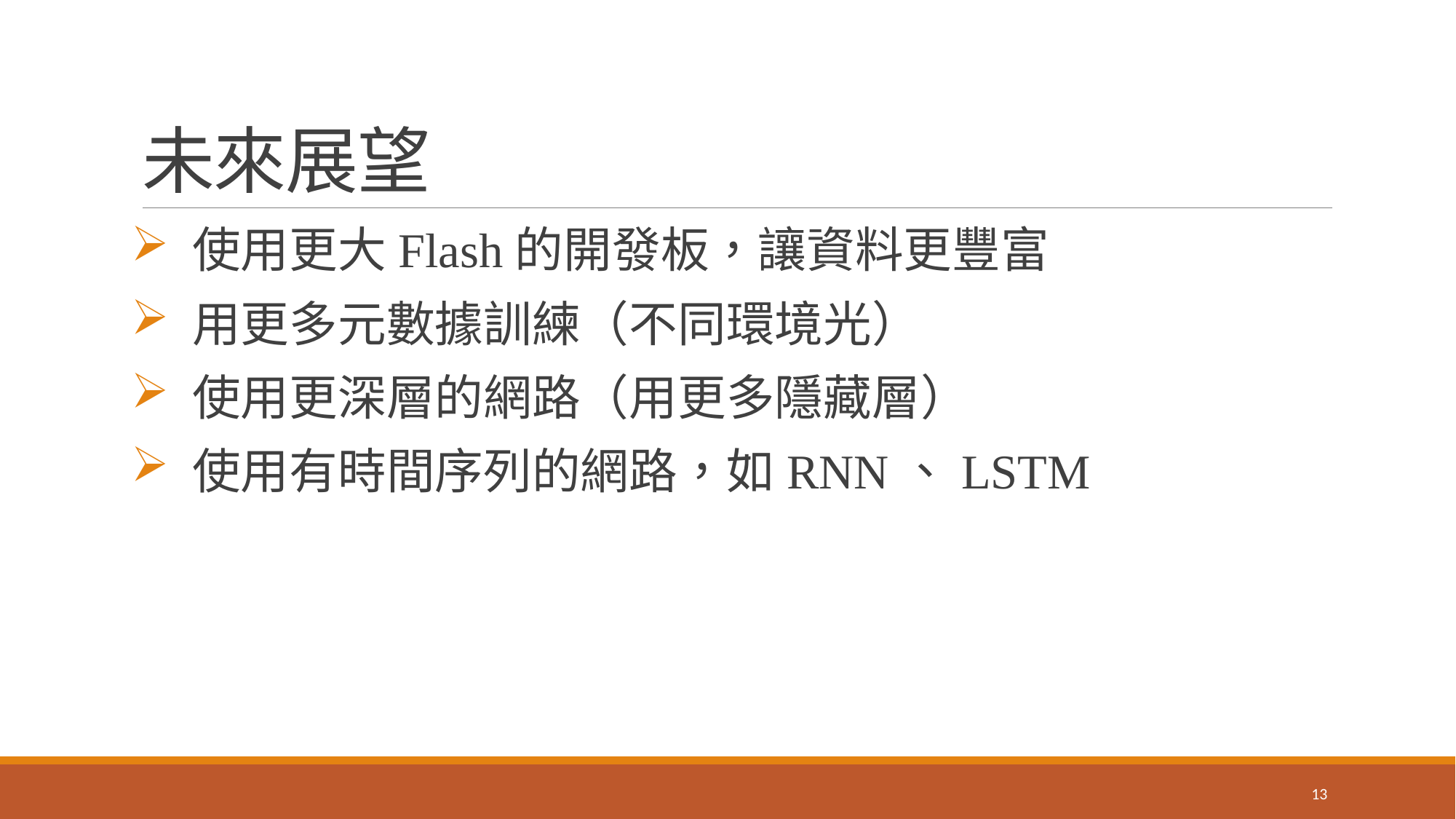

# 未來展望
 使用更大Flash的開發板，讓資料更豐富
 用更多元數據訓練（不同環境光）
 使用更深層的網路（用更多隱藏層）
 使用有時間序列的網路，如RNN、LSTM
13